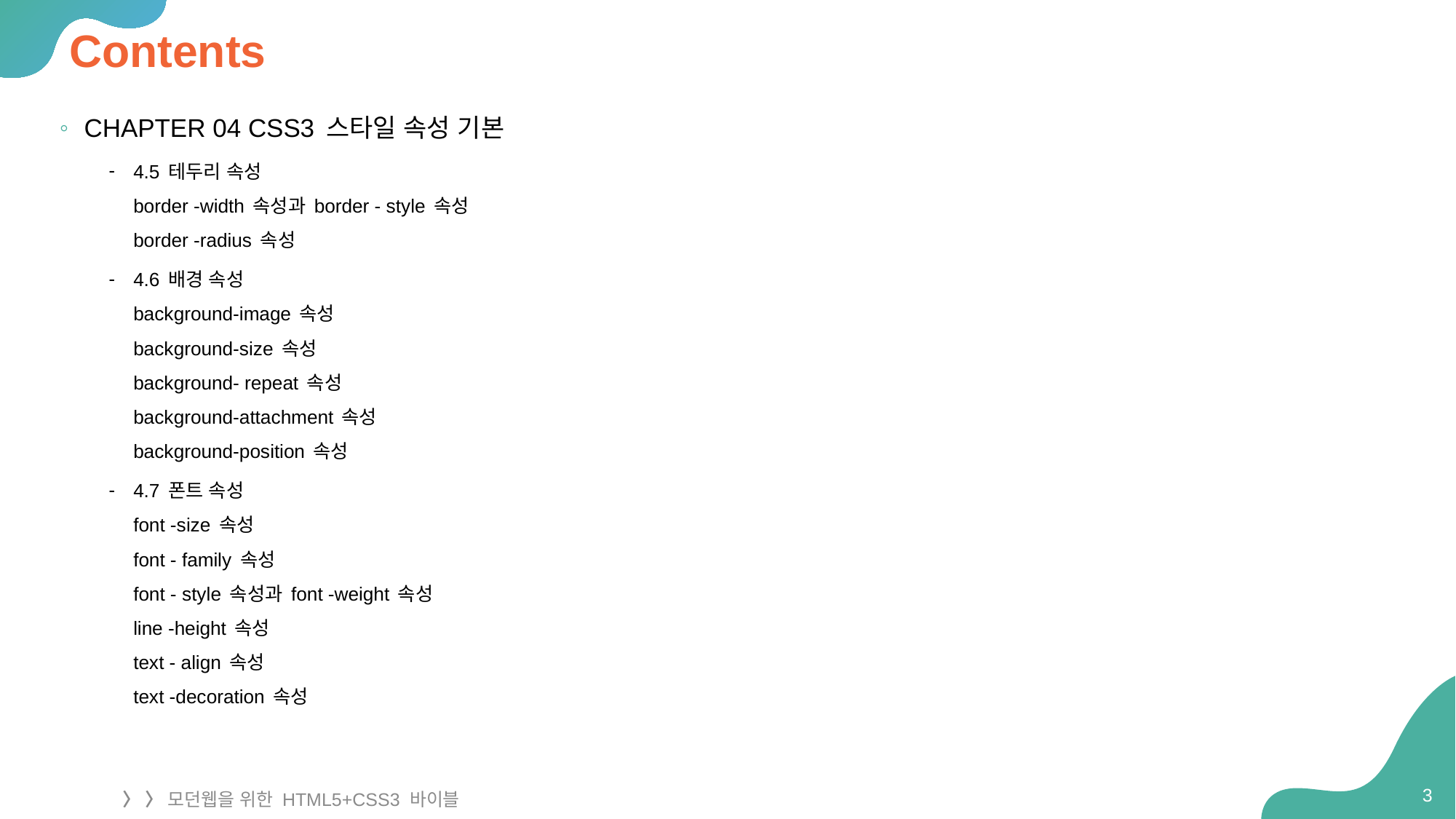

# Contents
CHAPTER 04 CSS3 스타일 속성 기본
4.5 테두리 속성
border -width 속성과 border - style 속성
border -radius 속성
4.6 배경 속성
background-image 속성
background-size 속성
background- repeat 속성
background-attachment 속성
background-position 속성
4.7 폰트 속성
font -size 속성
font - family 속성
font - style 속성과 font -weight 속성
line -height 속성
text - align 속성
text -decoration 속성

3
〉 〉 모던웹을 위한 HTML5+CSS3 바이블